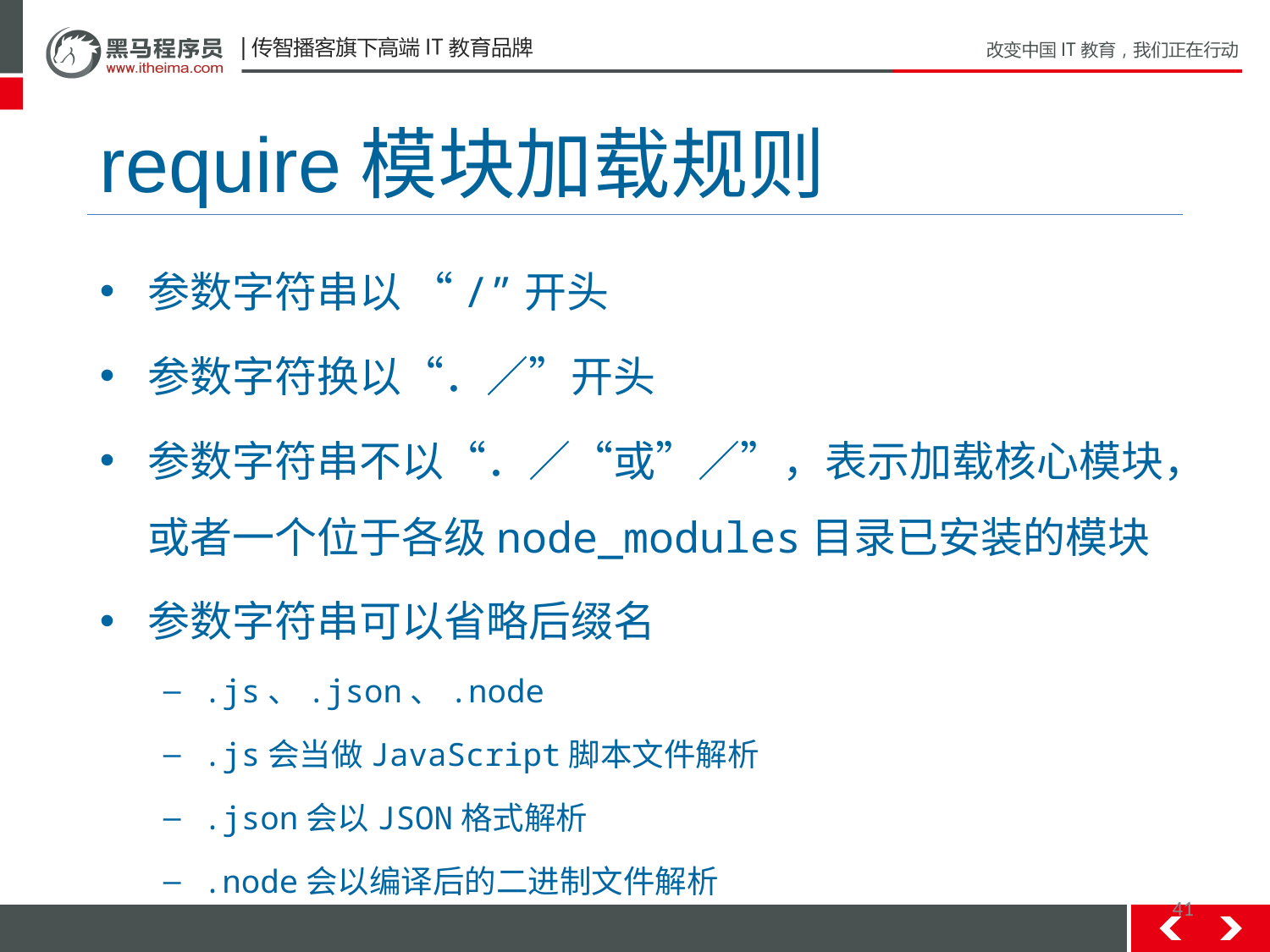

# require模块加载规则
参数字符串以 “/”开头
参数字符换以“．／”开头
参数字符串不以“．／“或”／”，表示加载核心模块，或者一个位于各级node_modules目录已安装的模块
参数字符串可以省略后缀名
.js、.json、.node
.js会当做JavaScript脚本文件解析
.json会以JSON格式解析
.node会以编译后的二进制文件解析
41